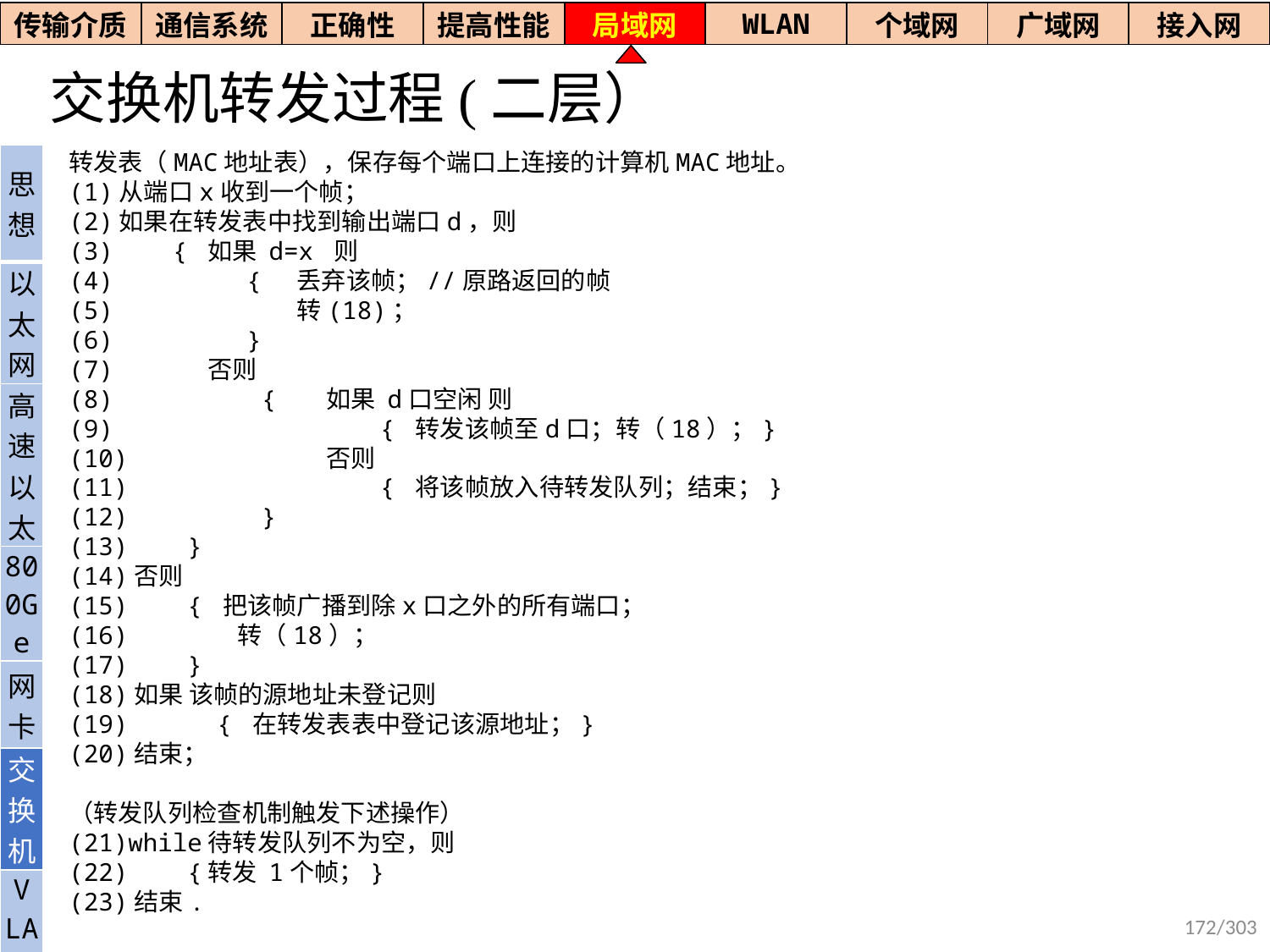

| 传输介质 | 通信系统 | 正确性 | 提高性能 | 局域网 | WLAN | 个域网 | 广域网 | 接入网 |
| --- | --- | --- | --- | --- | --- | --- | --- | --- |

# 交换机转发过程(二层）
转发表（MAC地址表），保存每个端口上连接的计算机MAC地址。
(1)从端口x收到一个帧；
(2)如果在转发表中找到输出端口d，则
(3)    { 如果 d=x 则
(4)         {  丢弃该帧；//原路返回的帧
(5)            转(18)；
(6)         }
(7)      否则
(8)          {   如果 d口空闲 则
(9)                  { 转发该帧至d口；转（18）；}
(10)             否则
(11)                 { 将该帧放入待转发队列；结束；}
(12)         }
(13)    }
(14)否则
(15)    { 把该帧广播到除x口之外的所有端口；
(16)       转（18）；
(17)    }
(18)如果 该帧的源地址未登记则
(19)      { 在转发表表中登记该源地址；}
(20)结束；

（转发队列检查机制触发下述操作）
(21)while待转发队列不为空，则
(22)    {转发 1个帧；}
(23)结束.

| 思想 |
| --- |
| 以太网 |
| 高速以太 |
| 800Ge |
| 网卡 |
| 交换机 |
| V LAN |
172/303